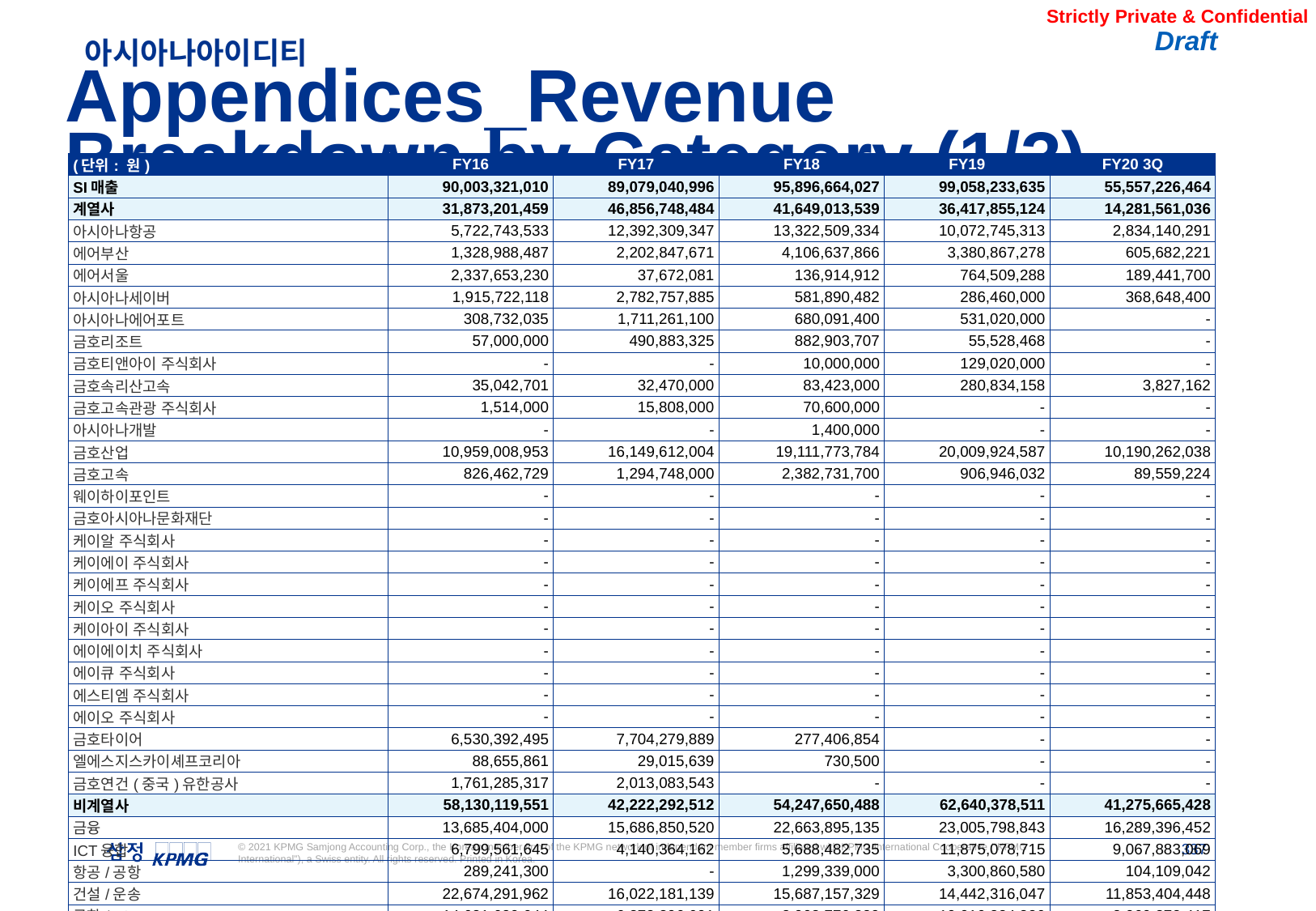

아시아나아이디티
Appendices_Revenue Breakdown by Category (1/3)
| (단위: 원) | FY16 | FY17 | FY18 | FY19 | FY20 3Q |
| --- | --- | --- | --- | --- | --- |
| SI매출 | 90,003,321,010 | 89,079,040,996 | 95,896,664,027 | 99,058,233,635 | 55,557,226,464 |
| 계열사 | 31,873,201,459 | 46,856,748,484 | 41,649,013,539 | 36,417,855,124 | 14,281,561,036 |
| 아시아나항공 | 5,722,743,533 | 12,392,309,347 | 13,322,509,334 | 10,072,745,313 | 2,834,140,291 |
| 에어부산 | 1,328,988,487 | 2,202,847,671 | 4,106,637,866 | 3,380,867,278 | 605,682,221 |
| 에어서울 | 2,337,653,230 | 37,672,081 | 136,914,912 | 764,509,288 | 189,441,700 |
| 아시아나세이버 | 1,915,722,118 | 2,782,757,885 | 581,890,482 | 286,460,000 | 368,648,400 |
| 아시아나에어포트 | 308,732,035 | 1,711,261,100 | 680,091,400 | 531,020,000 | - |
| 금호리조트 | 57,000,000 | 490,883,325 | 882,903,707 | 55,528,468 | - |
| 금호티앤아이 주식회사 | - | - | 10,000,000 | 129,020,000 | - |
| 금호속리산고속 | 35,042,701 | 32,470,000 | 83,423,000 | 280,834,158 | 3,827,162 |
| 금호고속관광 주식회사 | 1,514,000 | 15,808,000 | 70,600,000 | - | - |
| 아시아나개발 | - | - | 1,400,000 | - | - |
| 금호산업 | 10,959,008,953 | 16,149,612,004 | 19,111,773,784 | 20,009,924,587 | 10,190,262,038 |
| 금호고속 | 826,462,729 | 1,294,748,000 | 2,382,731,700 | 906,946,032 | 89,559,224 |
| 웨이하이포인트 | - | - | - | - | - |
| 금호아시아나문화재단 | - | - | - | - | - |
| 케이알 주식회사 | - | - | - | - | - |
| 케이에이 주식회사 | - | - | - | - | - |
| 케이에프 주식회사 | - | - | - | - | - |
| 케이오 주식회사 | - | - | - | - | - |
| 케이아이 주식회사 | - | - | - | - | - |
| 에이에이치 주식회사 | - | - | - | - | - |
| 에이큐 주식회사 | - | - | - | - | - |
| 에스티엠 주식회사 | - | - | - | - | - |
| 에이오 주식회사 | - | - | - | - | - |
| 금호타이어 | 6,530,392,495 | 7,704,279,889 | 277,406,854 | - | - |
| 엘에스지스카이셰프코리아 | 88,655,861 | 29,015,639 | 730,500 | - | - |
| 금호연건(중국)유한공사 | 1,761,285,317 | 2,013,083,543 | - | - | - |
| 비계열사 | 58,130,119,551 | 42,222,292,512 | 54,247,650,488 | 62,640,378,511 | 41,275,665,428 |
| 금융 | 13,685,404,000 | 15,686,850,520 | 22,663,895,135 | 23,005,798,843 | 16,289,396,452 |
| ICT융합 | 6,799,561,645 | 4,140,364,162 | 5,688,482,735 | 11,875,078,715 | 9,067,883,069 |
| 항공/공항 | 289,241,300 | - | 1,299,339,000 | 3,300,860,580 | 104,109,042 |
| 건설/운송 | 22,674,291,962 | 16,022,181,139 | 15,687,157,329 | 14,442,316,047 | 11,853,404,448 |
| 공항/DC | 14,681,620,644 | 6,372,896,691 | 8,908,776,289 | 10,016,324,326 | 3,960,872,417 |